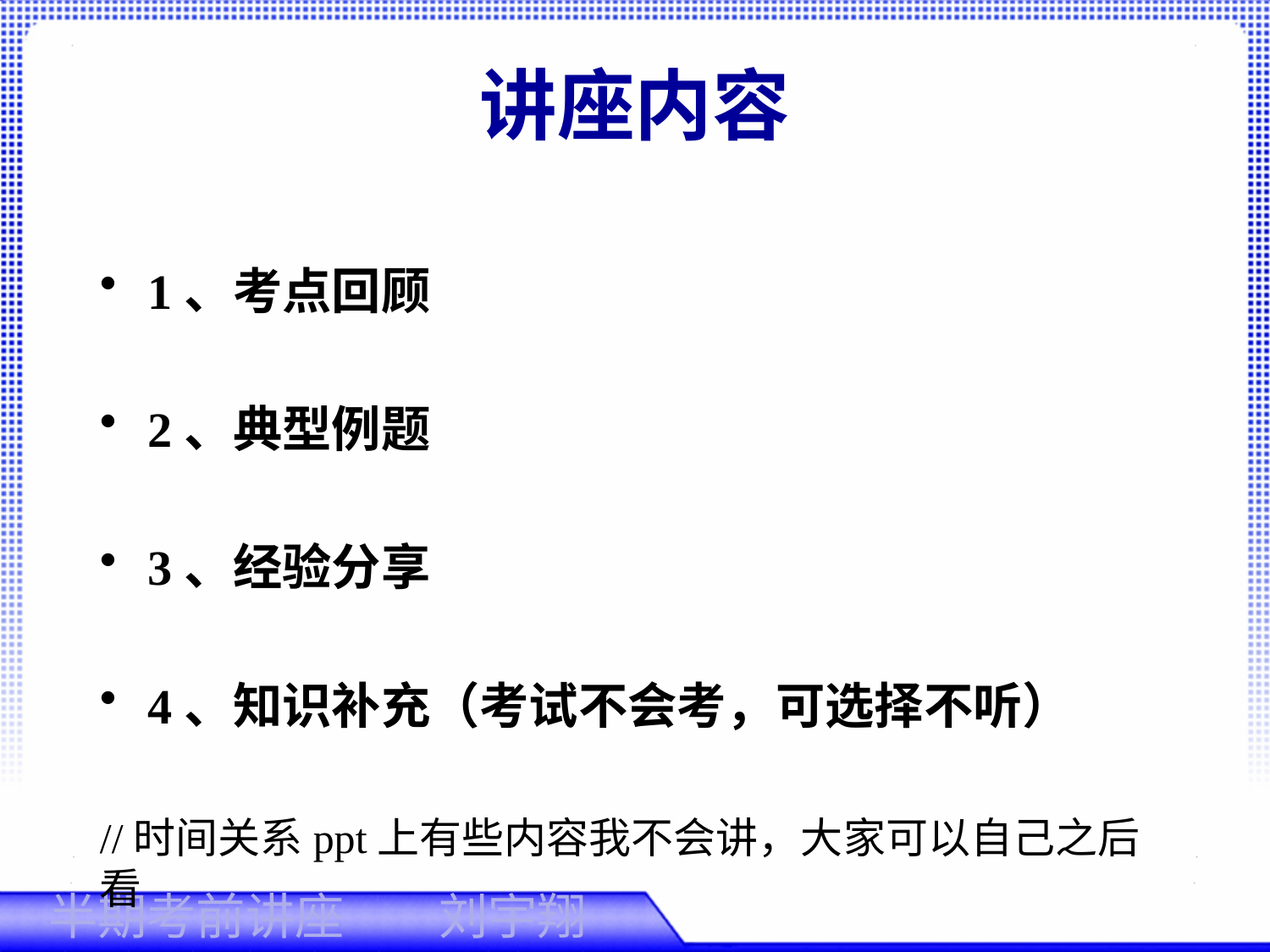

# 讲座内容
1、考点回顾

2、典型例题

3、经验分享

4、知识补充（考试不会考，可选择不听）

//时间关系ppt上有些内容我不会讲，大家可以自己之后看
刘宇翔
半期考前讲座